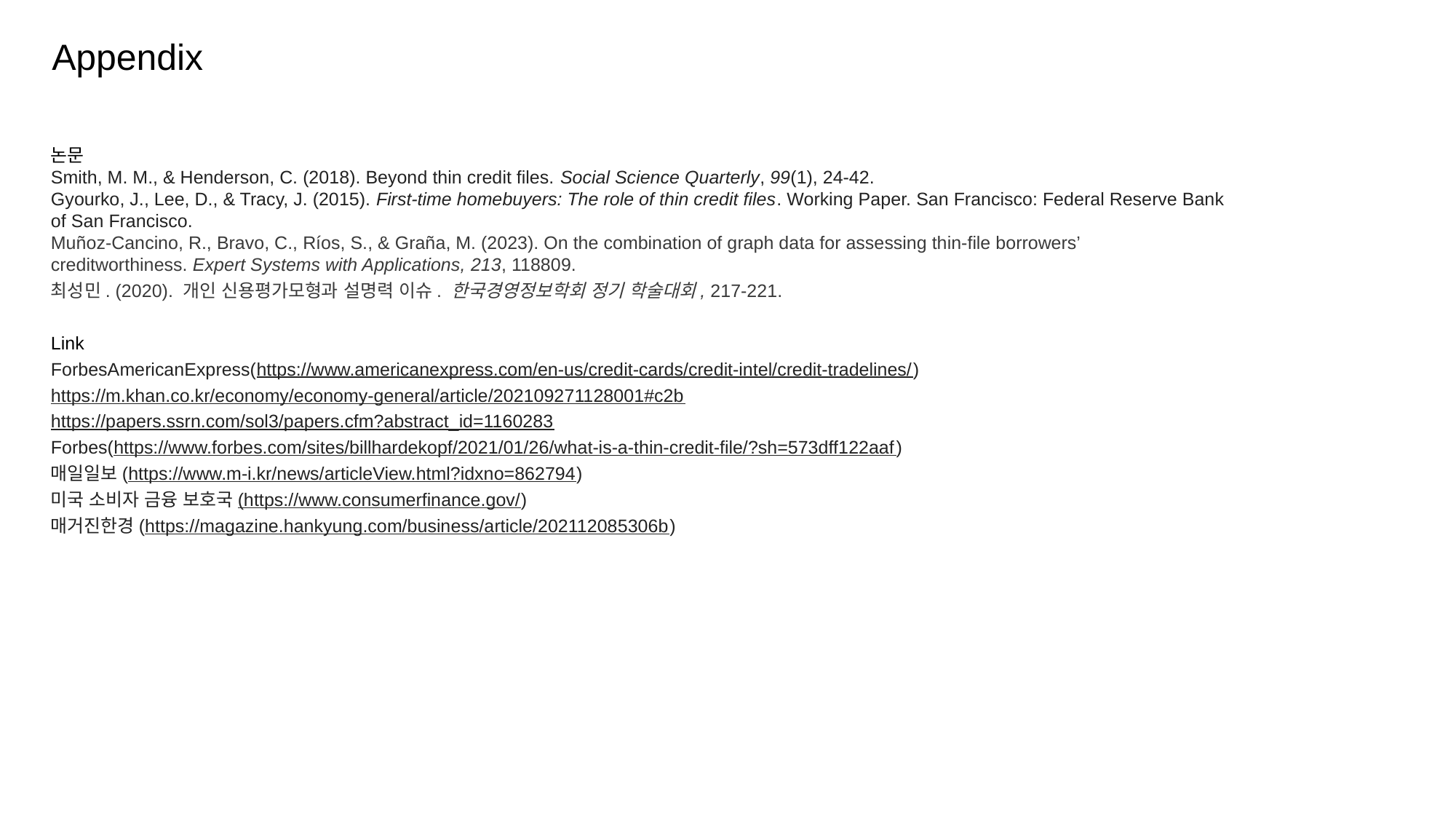

Appendix
논문
Smith, M. M., & Henderson, C. (2018). Beyond thin credit files. Social Science Quarterly, 99(1), 24-42.
Gyourko, J., Lee, D., & Tracy, J. (2015). First-time homebuyers: The role of thin credit files. Working Paper. San Francisco: Federal Reserve Bank of San Francisco.
Muñoz-Cancino, R., Bravo, C., Ríos, S., & Graña, M. (2023). On the combination of graph data for assessing thin-file borrowers’ creditworthiness. Expert Systems with Applications, 213, 118809.
최성민. (2020). 개인 신용평가모형과 설명력 이슈. 한국경영정보학회 정기 학술대회, 217-221.

Link
ForbesAmericanExpress(https://www.americanexpress.com/en-us/credit-cards/credit-intel/credit-tradelines/)
https://m.khan.co.kr/economy/economy-general/article/202109271128001#c2b
https://papers.ssrn.com/sol3/papers.cfm?abstract_id=1160283
Forbes(https://www.forbes.com/sites/billhardekopf/2021/01/26/what-is-a-thin-credit-file/?sh=573dff122aaf)
매일일보(https://www.m-i.kr/news/articleView.html?idxno=862794)
미국 소비자 금융 보호국(https://www.consumerfinance.gov/)
매거진한경(https://magazine.hankyung.com/business/article/202112085306b)